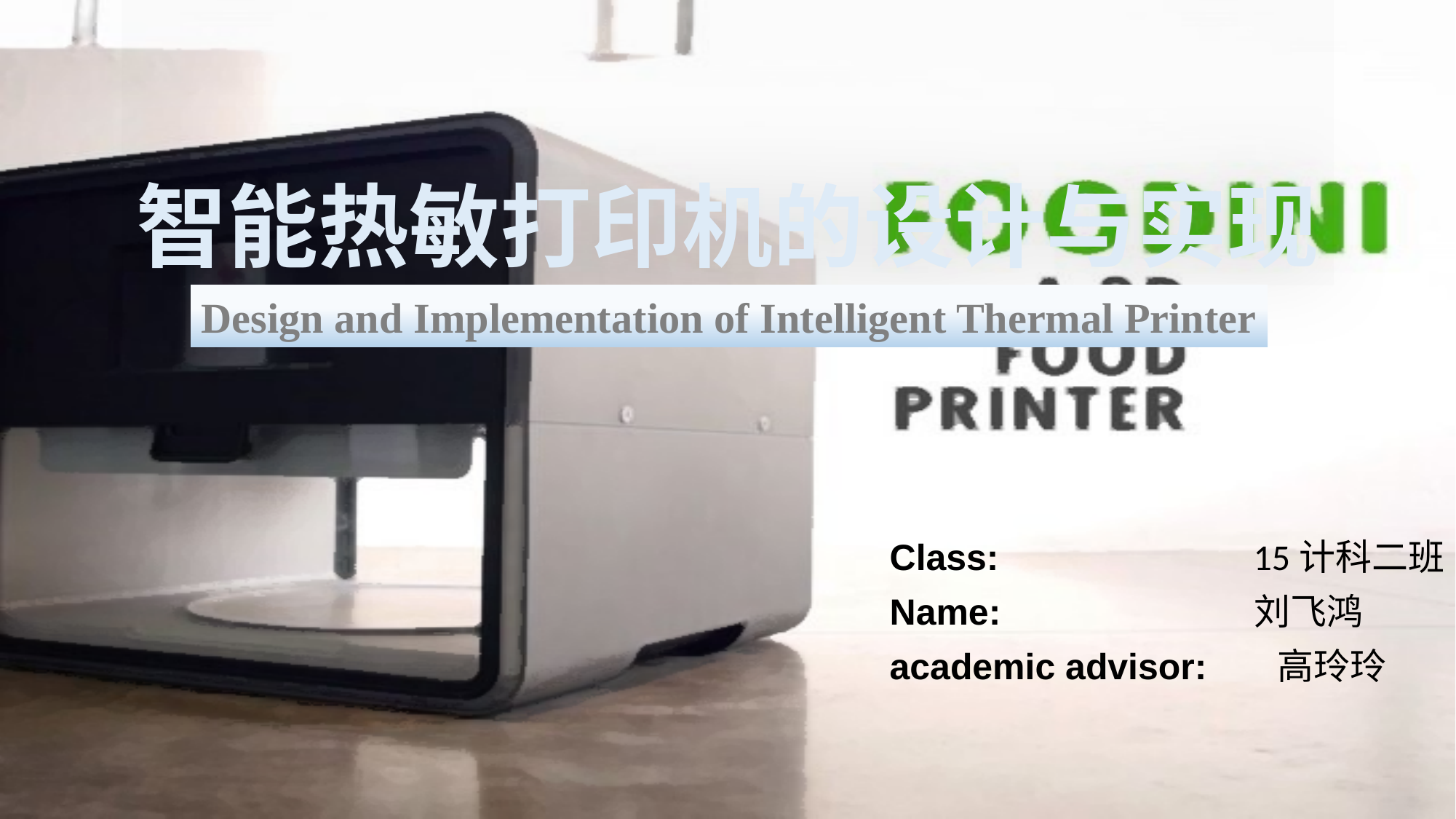

# 智能热敏打印机的设计与实现
Design and Implementation of Intelligent Thermal Printer
Class:                         15计科二班
Name:                        刘飞鸿
academic advisor:      高玲玲